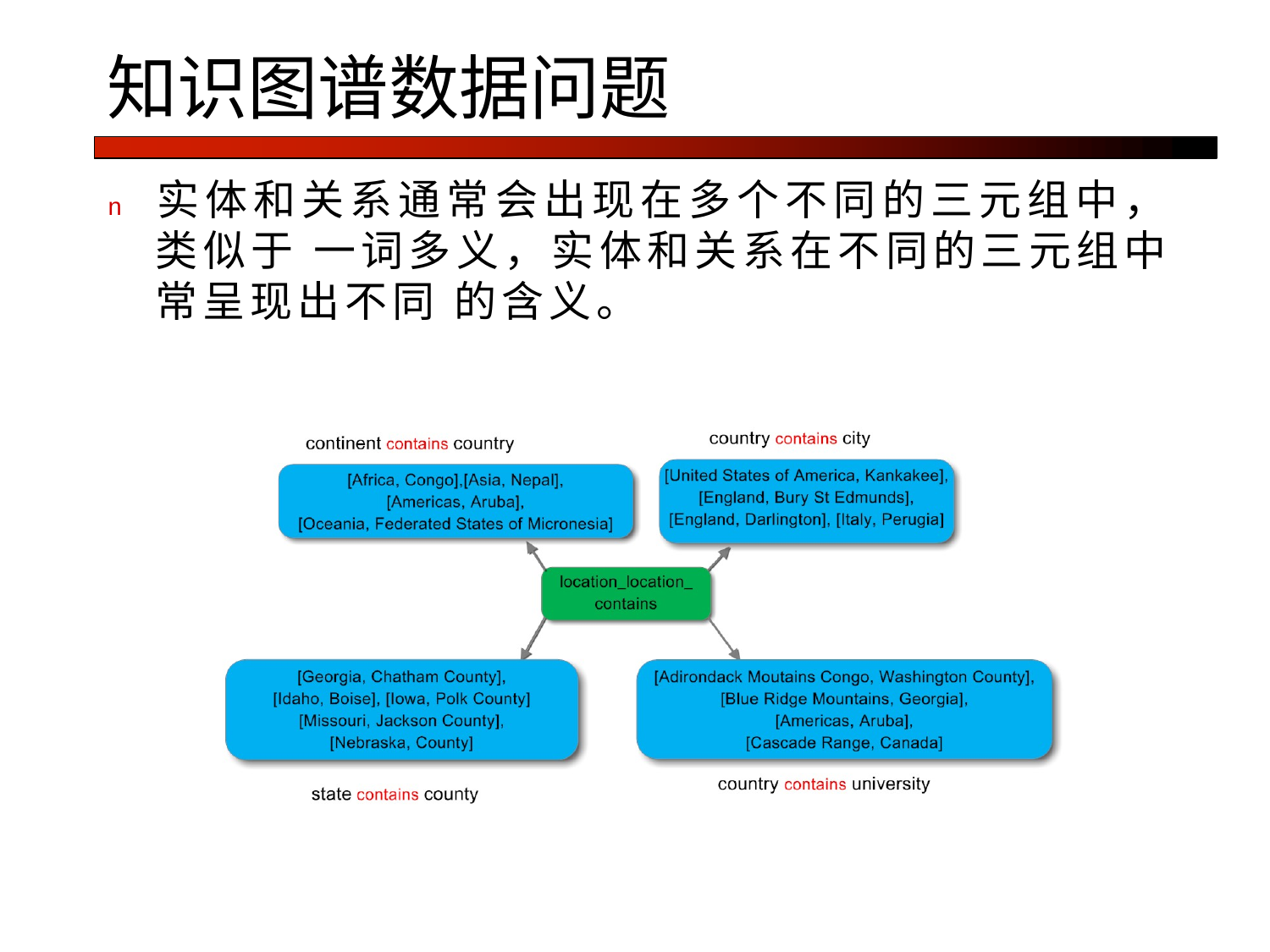

# 知识图谱数据问题

n	实体和关系通常会出现在多个不同的三元组中，类似于 一词多义，实体和关系在不同的三元组中常呈现出不同 的含义。